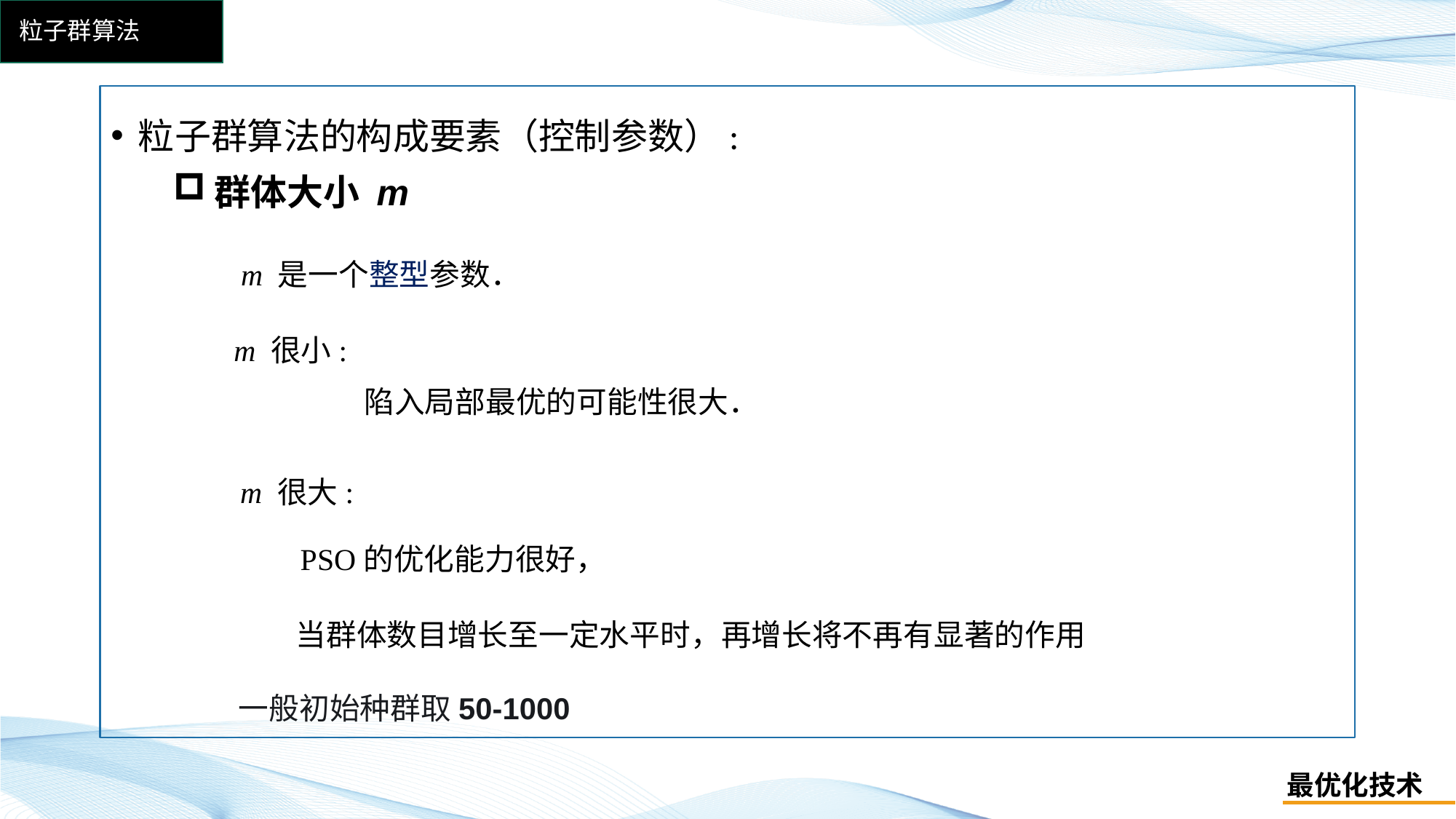

粒子群算法
粒子群算法的构成要素（控制参数）:
群体大小 m
m 是一个整型参数．
m 很小:
陷入局部最优的可能性很大．
m 很大:
但收敛速度慢．
 PSO的优化能力很好，
当群体数目增长至一定水平时，再增长将不再有显著的作用
一般初始种群取50-1000